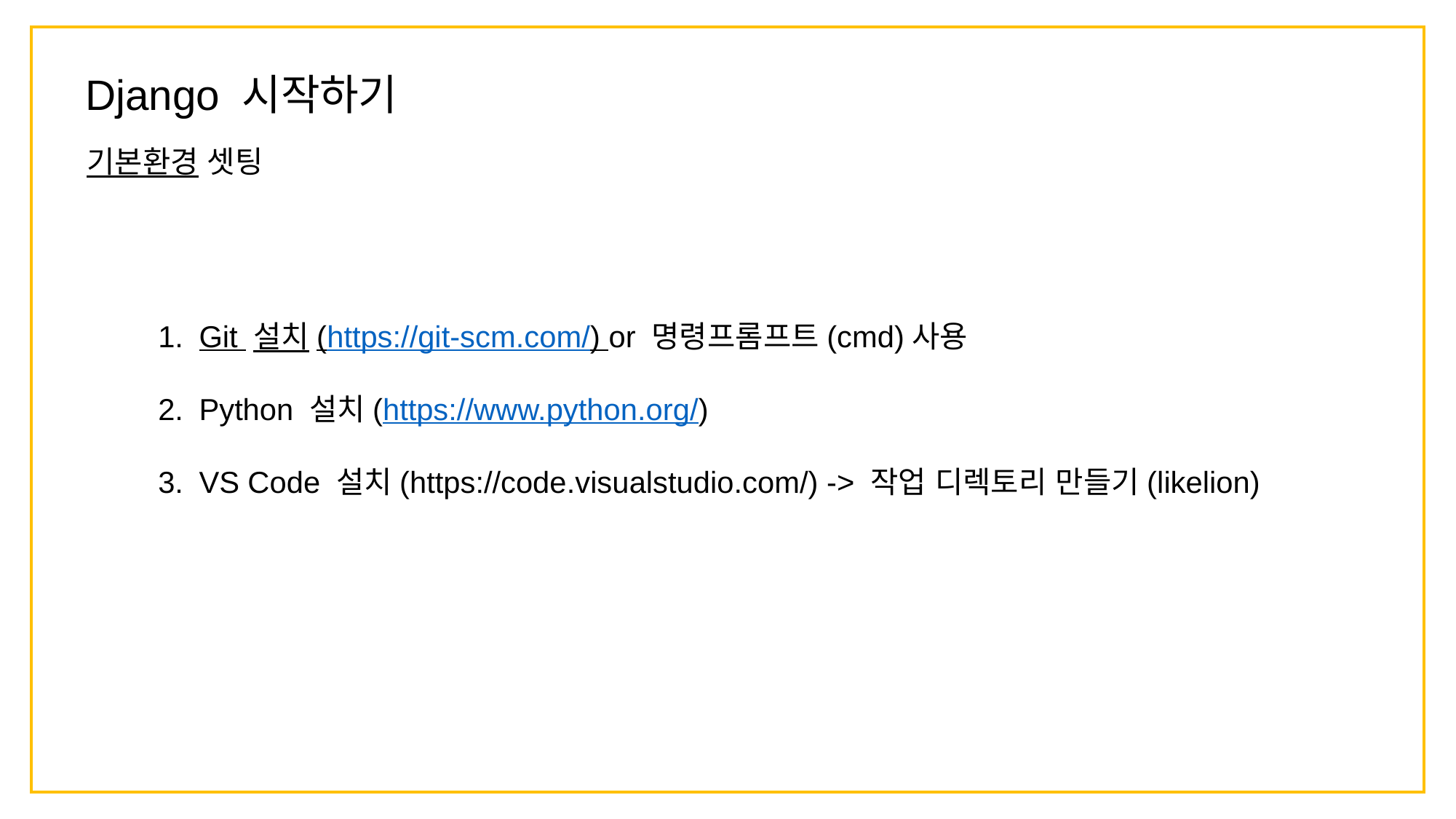

Django 시작하기
기본환경 셋팅
Git 설치(https://git-scm.com/) or 명령프롬프트(cmd)사용

Python 설치(https://www.python.org/)

VS Code 설치(https://code.visualstudio.com/) -> 작업 디렉토리 만들기(likelion)